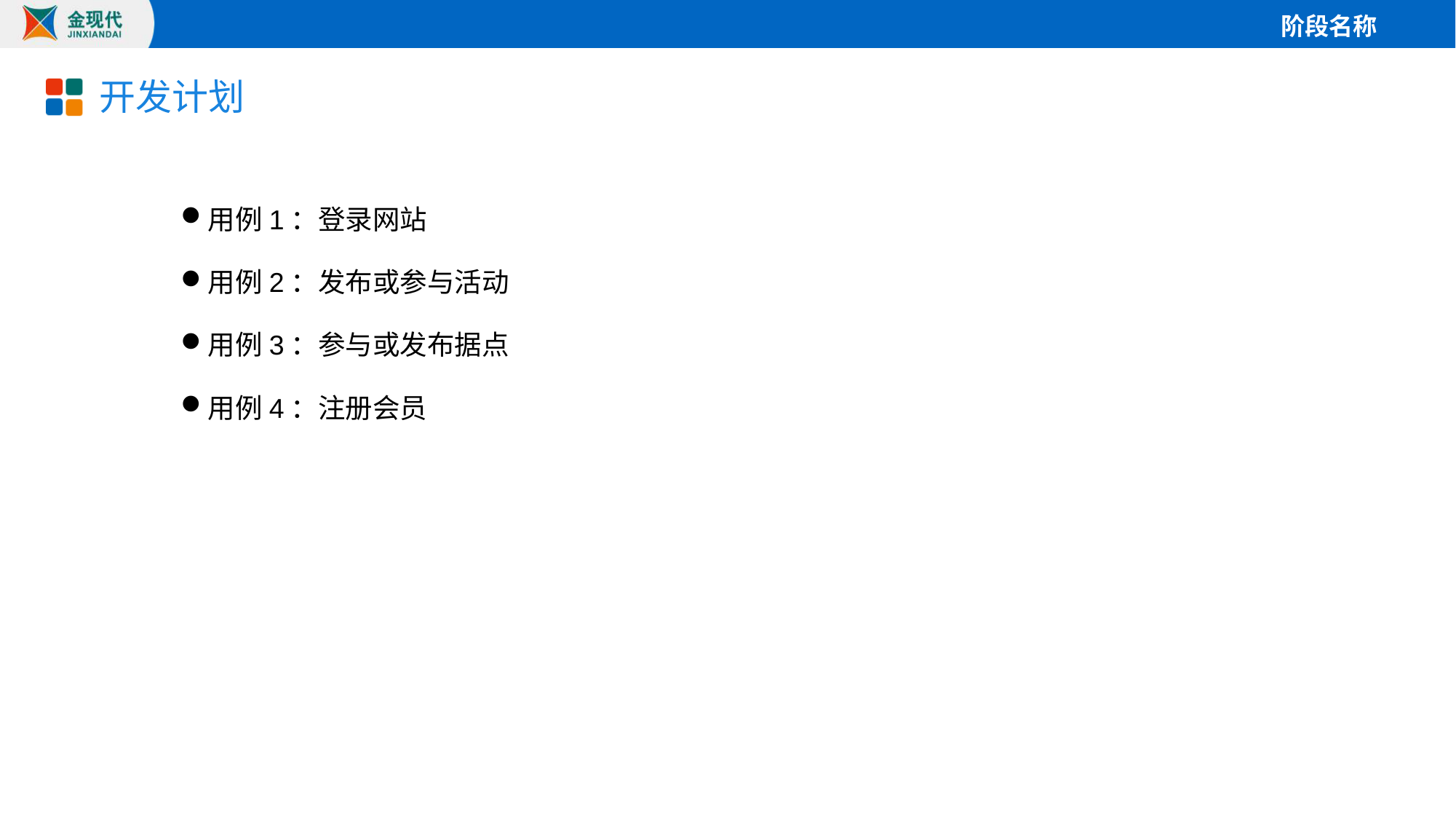

# 开发计划
用例1：登录网站
用例2：发布或参与活动
用例3：参与或发布据点
用例4：注册会员